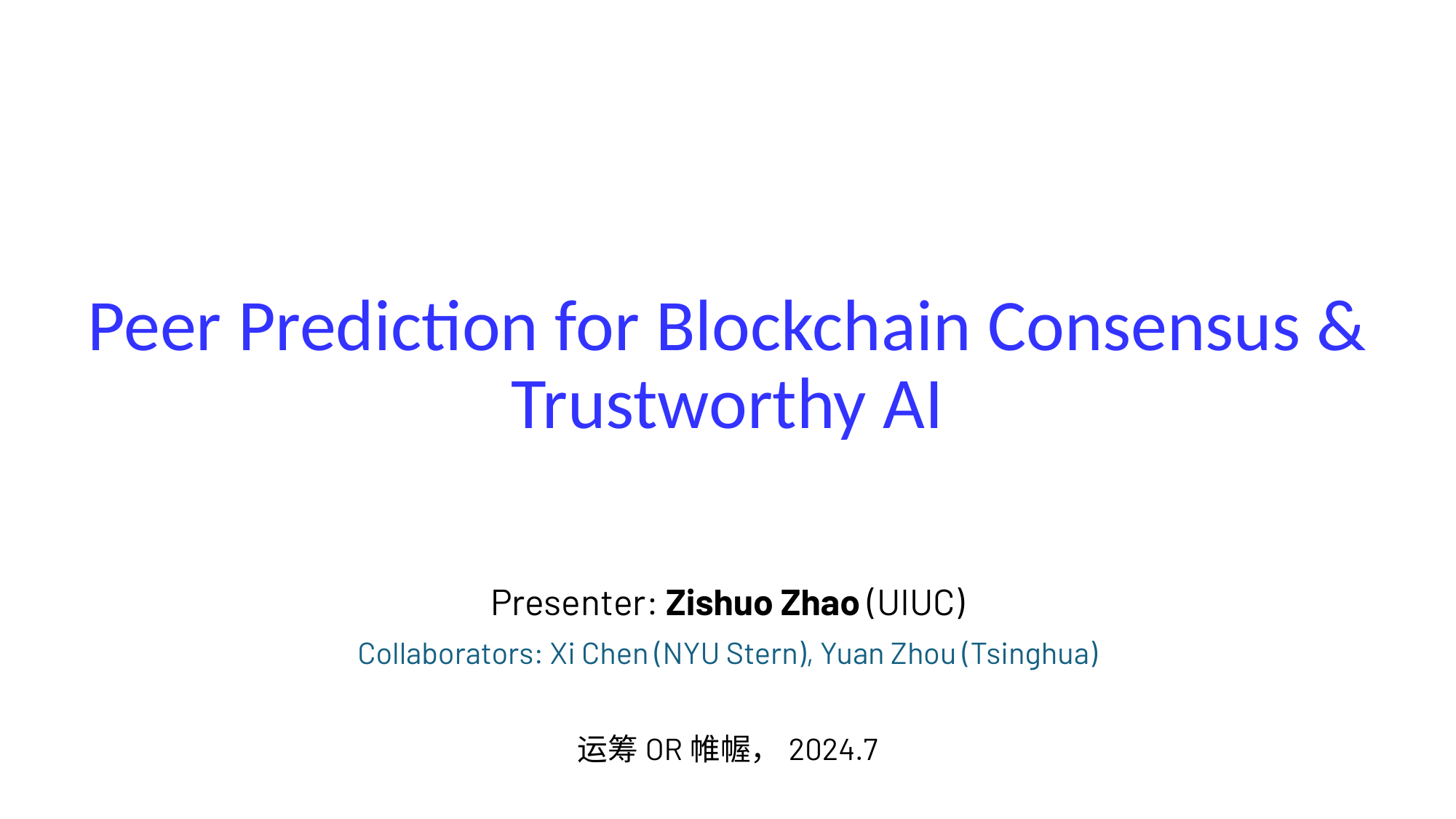

# Peer Prediction for Blockchain Consensus & Trustworthy AI

Presenter: Zishuo Zhao (UIUC)
Collaborators: Xi Chen (NYU Stern), Yuan Zhou (Tsinghua)

运筹OR帷幄，2024.7